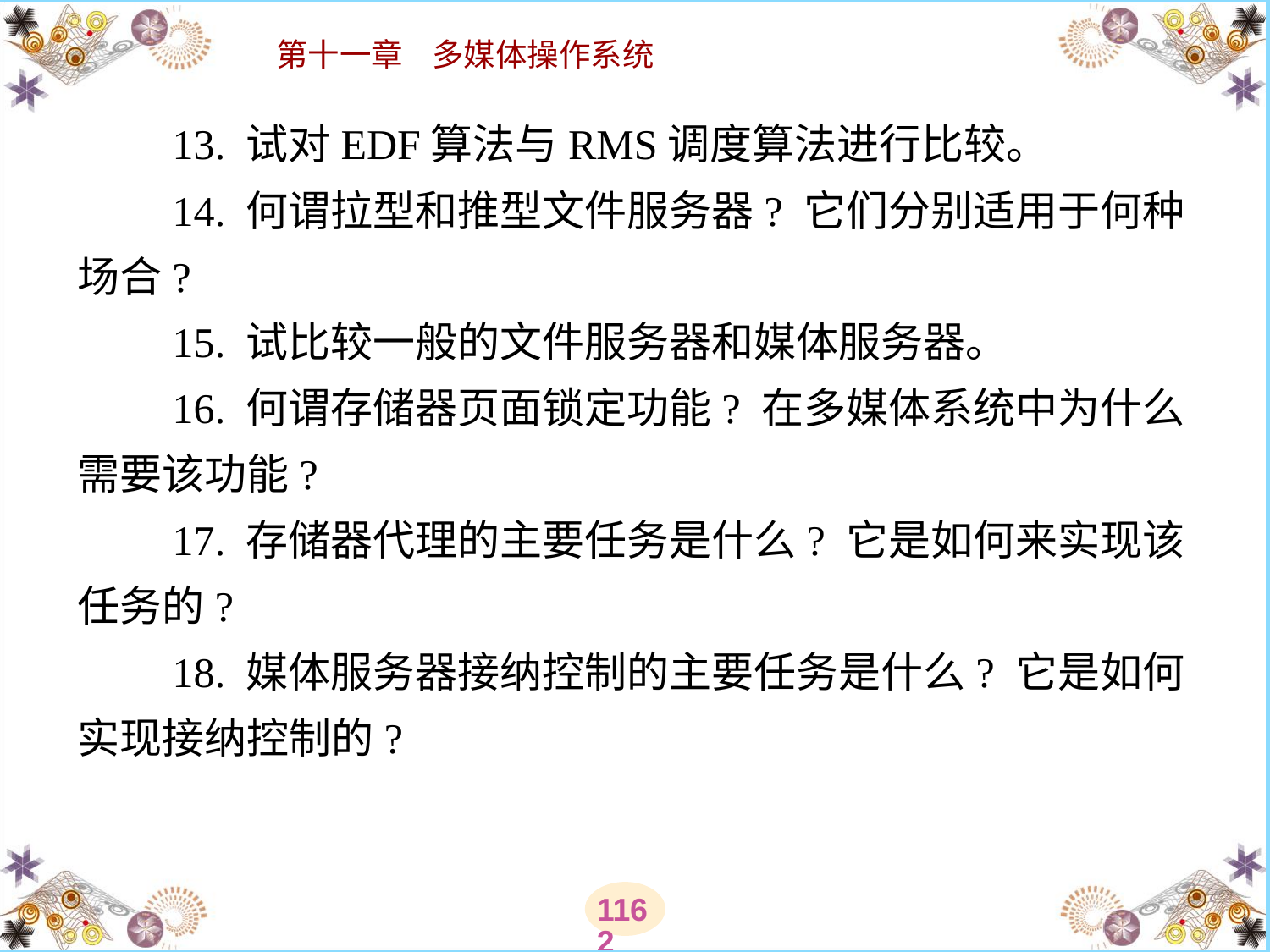

# 13. 试对EDF算法与RMS调度算法进行比较。 　　14. 何谓拉型和推型文件服务器? 它们分别适用于何种场合? 　　15. 试比较一般的文件服务器和媒体服务器。 　　16. 何谓存储器页面锁定功能? 在多媒体系统中为什么需要该功能? 　　17. 存储器代理的主要任务是什么? 它是如何来实现该任务的? 　　18. 媒体服务器接纳控制的主要任务是什么? 它是如何实现接纳控制的?